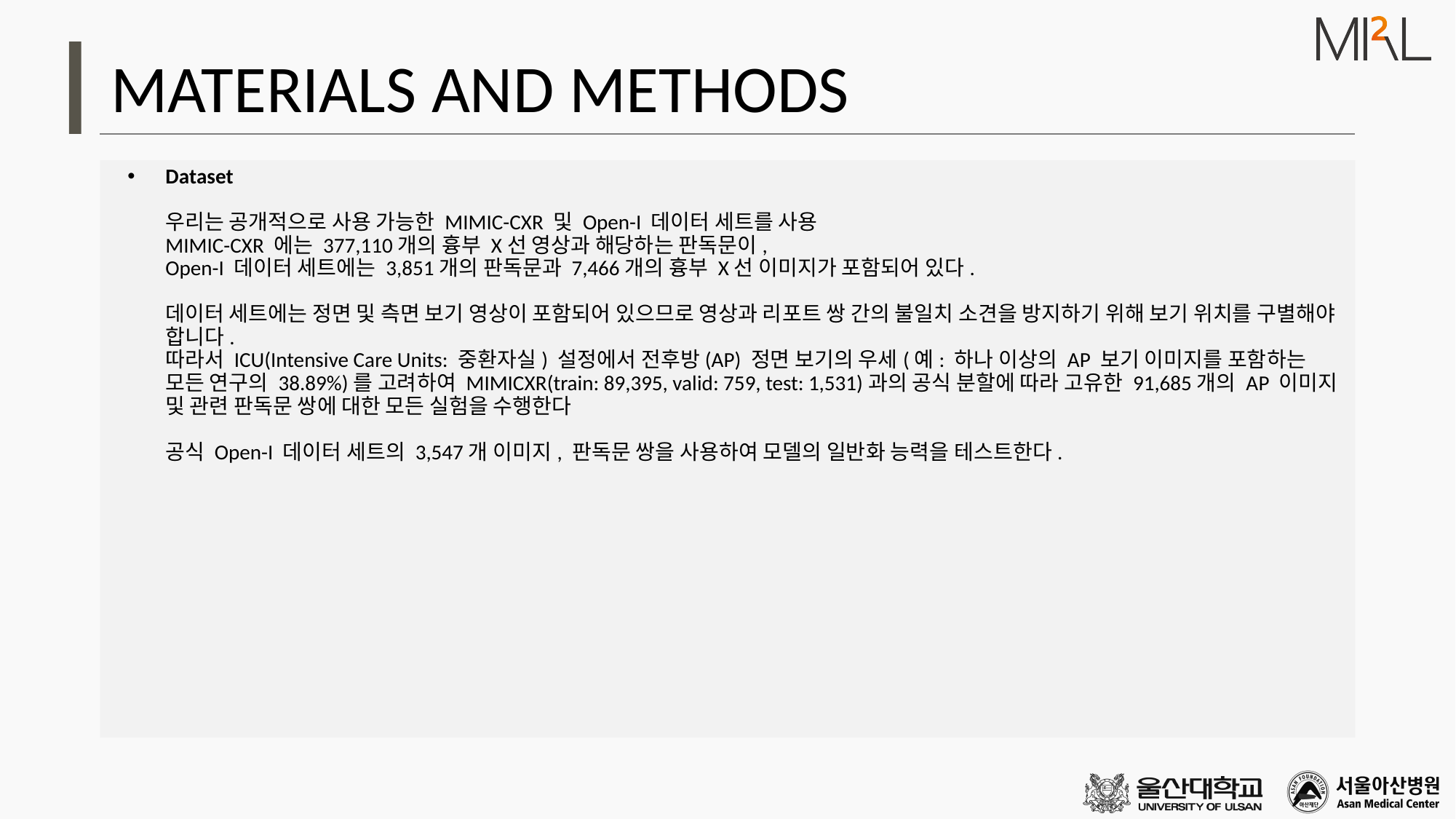

# MATERIALS AND METHODS
Dataset

우리는 공개적으로 사용 가능한 MIMIC-CXR 및 Open-I 데이터 세트를 사용
MIMIC-CXR 에는 377,110개의 흉부 X선 영상과 해당하는 판독문이,
Open-I 데이터 세트에는 3,851개의 판독문과 7,466개의 흉부 X선 이미지가 포함되어 있다.

데이터 세트에는 정면 및 측면 보기 영상이 포함되어 있으므로 영상과 리포트 쌍 간의 불일치 소견을 방지하기 위해 보기 위치를 구별해야 합니다.
따라서 ICU(Intensive Care Units: 중환자실) 설정에서 전후방(AP) 정면 보기의 우세(예: 하나 이상의 AP 보기 이미지를 포함하는 모든 연구의 38.89%)를 고려하여 MIMICXR(train: 89,395, valid: 759, test: 1,531)과의 공식 분할에 따라 고유한 91,685개의 AP 이미지 및 관련 판독문 쌍에 대한 모든 실험을 수행한다

공식 Open-I 데이터 세트의 3,547개 이미지, 판독문 쌍을 사용하여 모델의 일반화 능력을 테스트한다.